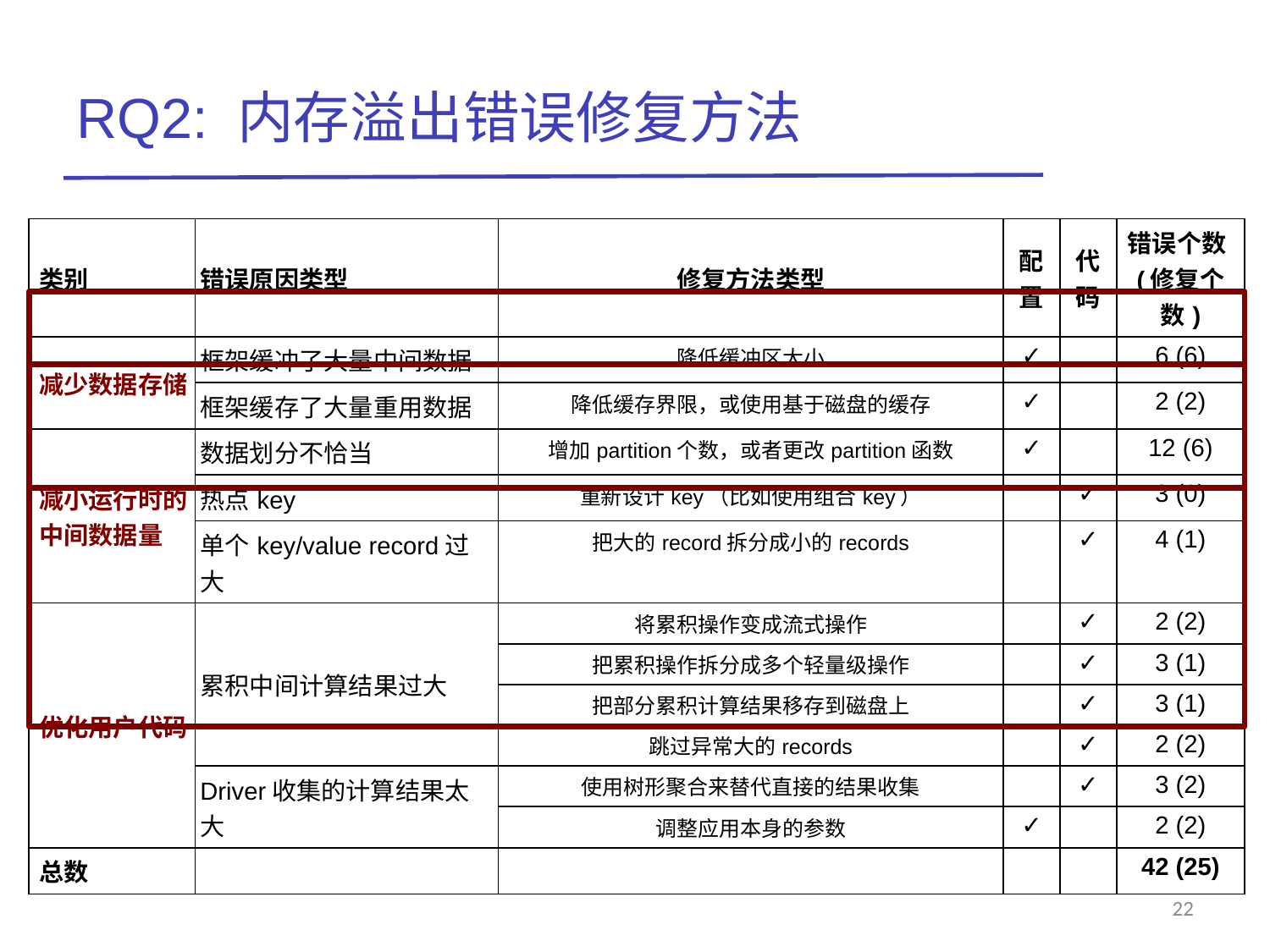

# RQ2: 内存溢出错误修复方法
| 类别 | 错误原因类型 | 修复方法类型 | 配置 | 代码 | 错误个数(修复个数) |
| --- | --- | --- | --- | --- | --- |
| 减少数据存储 | 框架缓冲了大量中间数据 | 降低缓冲区大小 | ✓ |  | 6 (6) |
|  | 框架缓存了大量重用数据 | 降低缓存界限，或使用基于磁盘的缓存 | ✓ |  | 2 (2) |
| 减小运行时的中间数据量 | 数据划分不恰当 | 增加partition个数，或者更改partition函数 | ✓ |  | 12 (6) |
|  | 热点key | 重新设计key（比如使用组合key） |  | ✓ | 3 (0) |
|  | 单个key/value record过大 | 把大的record拆分成小的records |  | ✓ | 4 (1) |
| 优化用户代码 | 累积中间计算结果过大 | 将累积操作变成流式操作 |  | ✓ | 2 (2) |
|  |  | 把累积操作拆分成多个轻量级操作 |  | ✓ | 3 (1) |
|  |  | 把部分累积计算结果移存到磁盘上 |  | ✓ | 3 (1) |
|  |  | 跳过异常大的records |  | ✓ | 2 (2) |
|  | Driver收集的计算结果太大 | 使用树形聚合来替代直接的结果收集 |  | ✓ | 3 (2) |
|  |  | 调整应用本身的参数 | ✓ |  | 2 (2) |
| 总数 |  |  |  |  | 42 (25) |

22